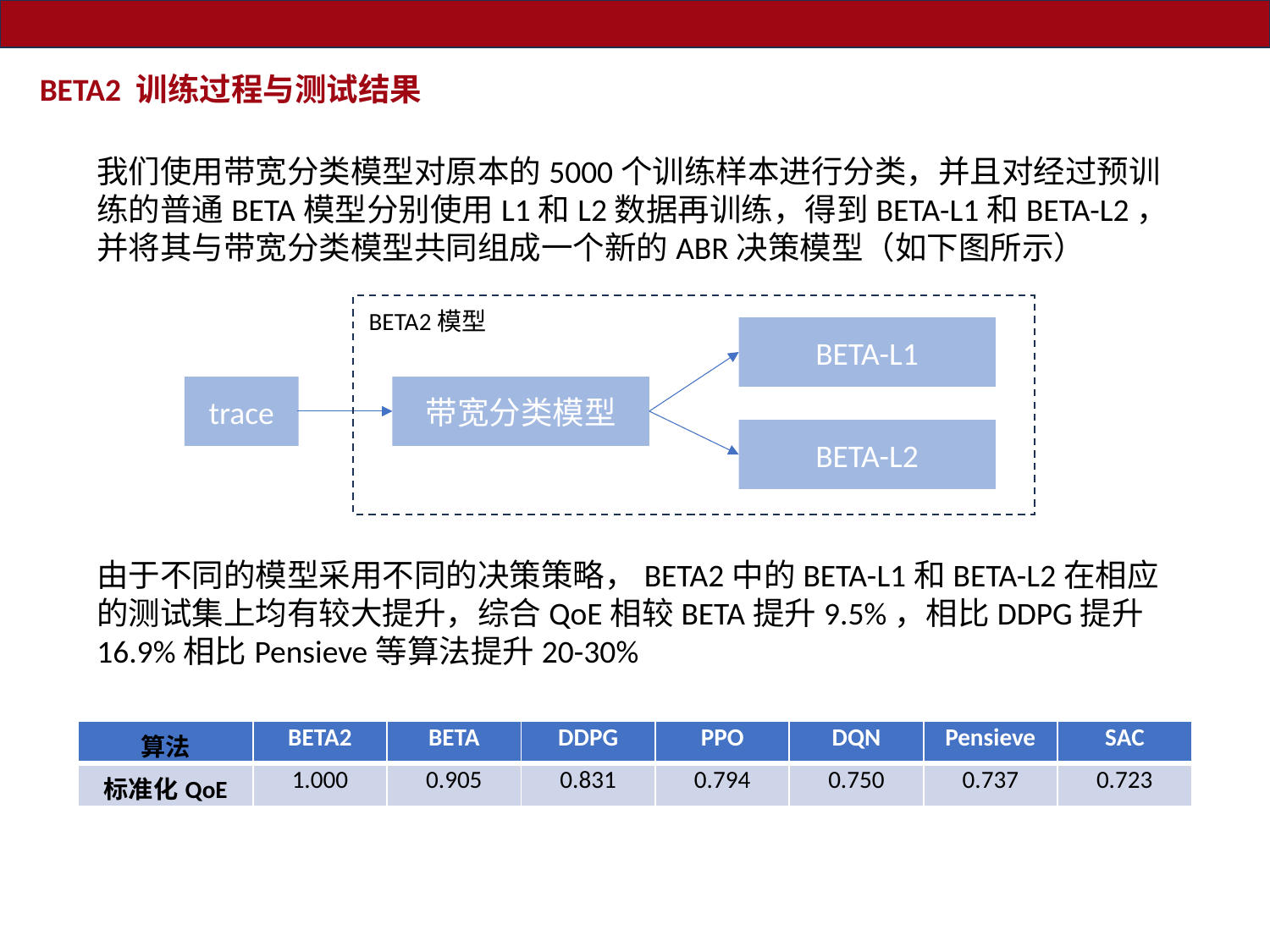

BETA2 训练过程与测试结果
我们使用带宽分类模型对原本的5000个训练样本进行分类，并且对经过预训练的普通BETA模型分别使用L1和L2数据再训练，得到BETA-L1和BETA-L2，并将其与带宽分类模型共同组成一个新的ABR决策模型（如下图所示）

BETA2模型
BETA-L1
trace
带宽分类模型
BETA-L2
由于不同的模型采用不同的决策策略，BETA2中的BETA-L1和BETA-L2在相应的测试集上均有较大提升，综合QoE相较BETA提升9.5%，相比DDPG提升16.9%相比Pensieve等算法提升20-30%
| 算法 | BETA2 | BETA | DDPG | PPO | DQN | Pensieve | SAC |
| --- | --- | --- | --- | --- | --- | --- | --- |
| 标准化QoE | 1.000 | 0.905 | 0.831 | 0.794 | 0.750 | 0.737 | 0.723 |